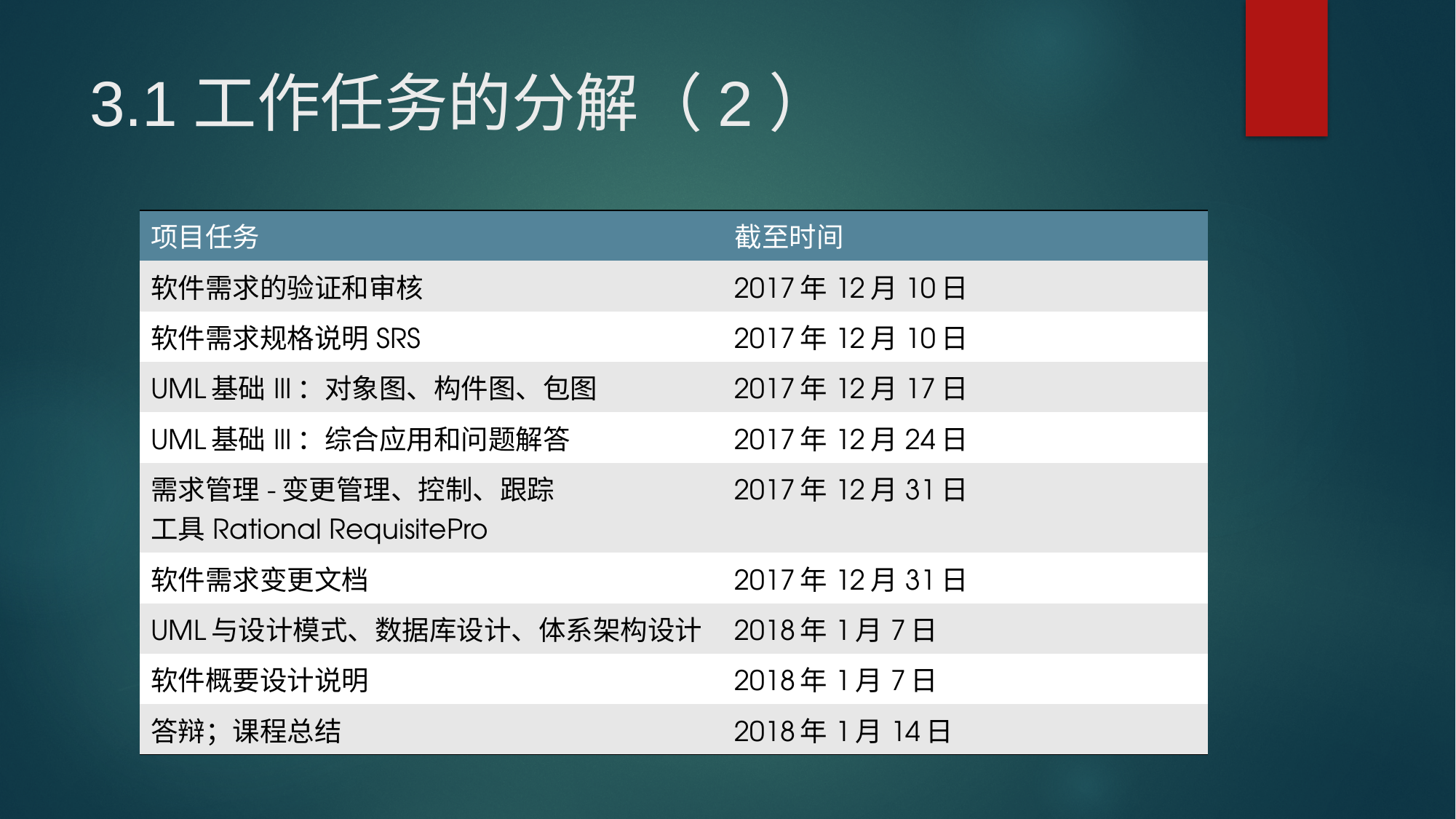

# 3.1工作任务的分解（2）
| 项目任务 | 截至时间 |
| --- | --- |
| 软件需求的验证和审核 | 2017年12月10日 |
| 软件需求规格说明SRS | 2017年12月10日 |
| UML基础III：对象图、构件图、包图 | 2017年12月17日 |
| UML基础III：综合应用和问题解答 | 2017年12月24日 |
| 需求管理-变更管理、控制、跟踪 工具Rational RequisitePro | 2017年12月31日 |
| 软件需求变更文档 | 2017年12月31日 |
| UML与设计模式、数据库设计、体系架构设计 | 2018年1月7日 |
| 软件概要设计说明 | 2018年1月7日 |
| 答辩；课程总结 | 2018年1月14日 |